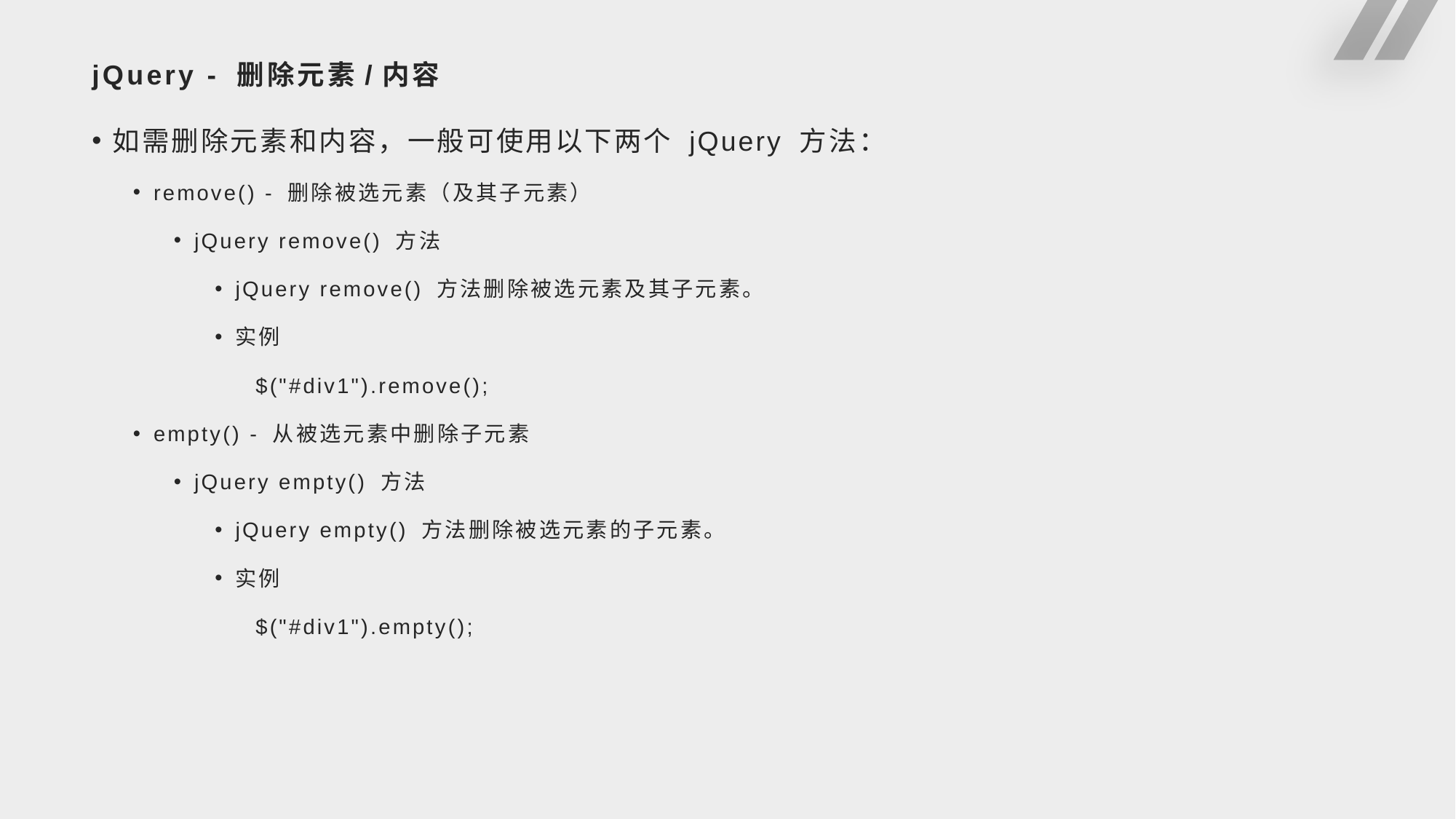

# jQuery - 删除元素/内容
如需删除元素和内容，一般可使用以下两个 jQuery 方法：
remove() - 删除被选元素（及其子元素）
jQuery remove() 方法
jQuery remove() 方法删除被选元素及其子元素。
实例
$("#div1").remove();
empty() - 从被选元素中删除子元素
jQuery empty() 方法
jQuery empty() 方法删除被选元素的子元素。
实例
$("#div1").empty();